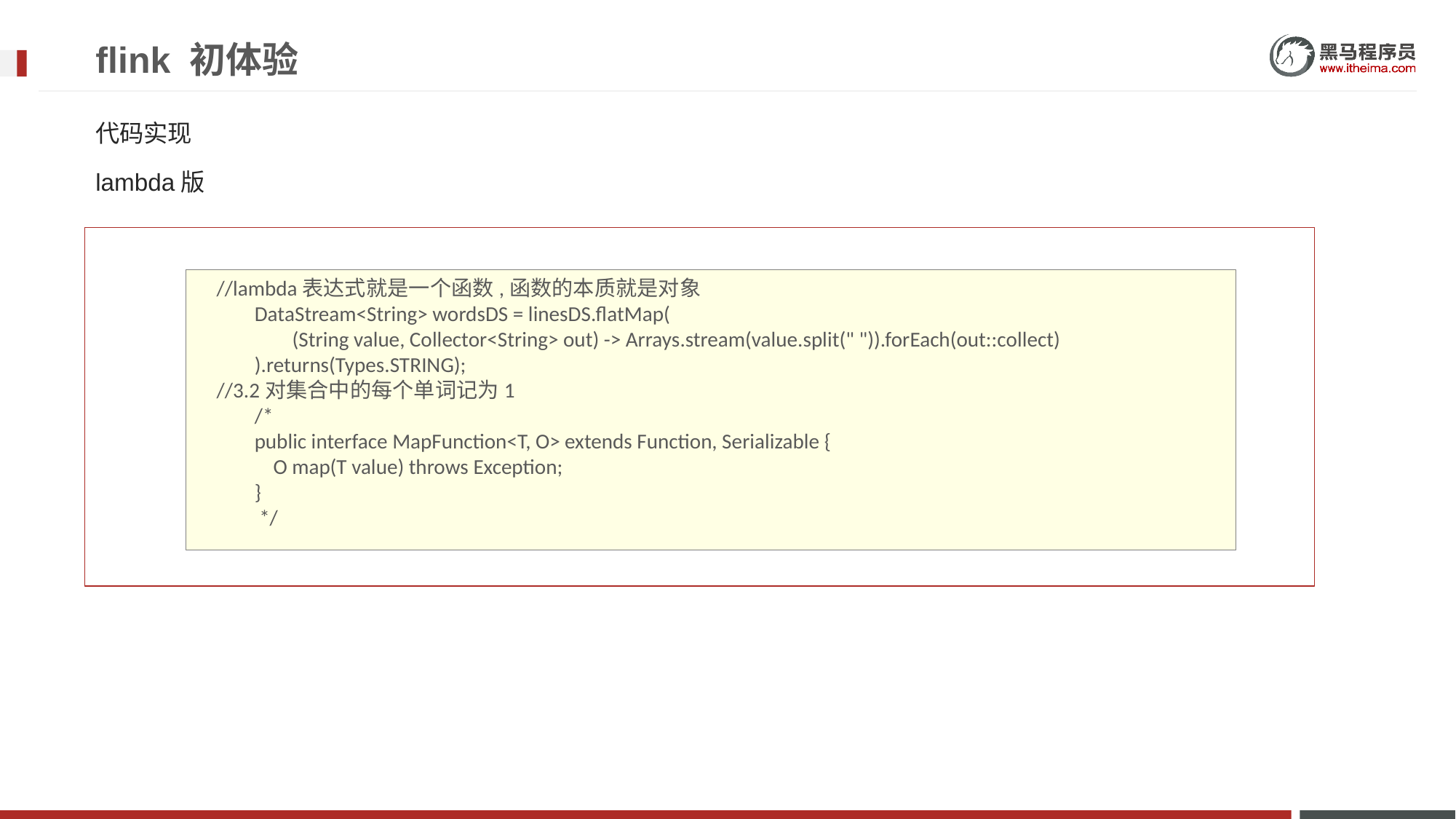

# flink 初体验
代码实现
lambda版

//lambda表达式就是一个函数,函数的本质就是对象
        DataStream<String> wordsDS = linesDS.flatMap(
                (String value, Collector<String> out) -> Arrays.stream(value.split(" ")).forEach(out::collect)
        ).returns(Types.STRING);
//3.2对集合中的每个单词记为1
        /*
        public interface MapFunction<T, O> extends Function, Serializable {
            O map(T value) throws Exception;
        }
         */